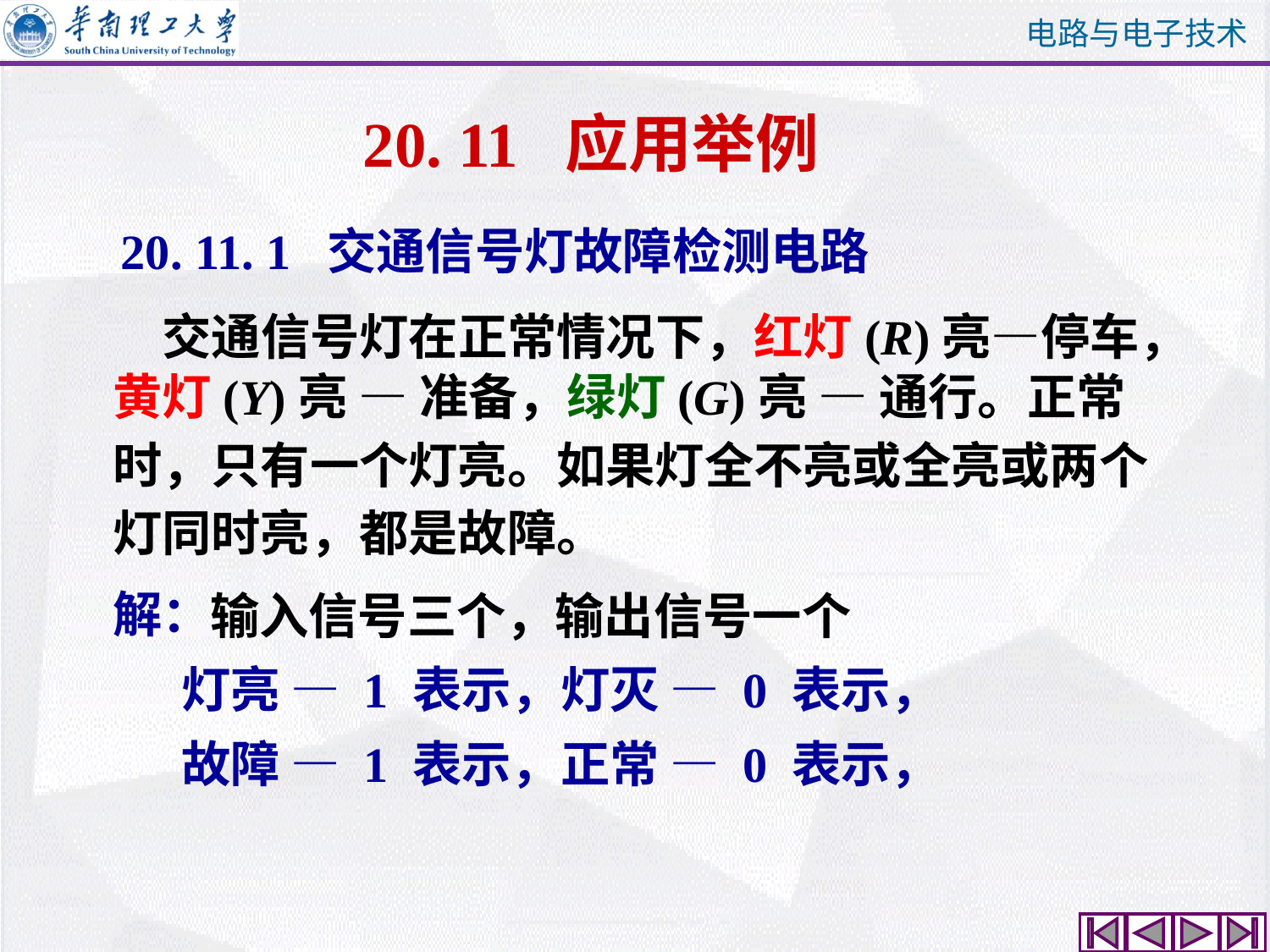

# 20. 11  应用举例
20. 11. 1  交通信号灯故障检测电路
    交通信号灯在正常情况下，红灯(R)亮—停车，
黄灯(Y)亮 — 准备，绿灯(G)亮 — 通行。正常时，只有一个灯亮。如果灯全不亮或全亮或两个灯同时亮，都是故障。
解：
输入信号三个，输出信号一个
灯亮 — 1 表示，灯灭 — 0 表示，
故障 — 1 表示，正常 — 0 表示，